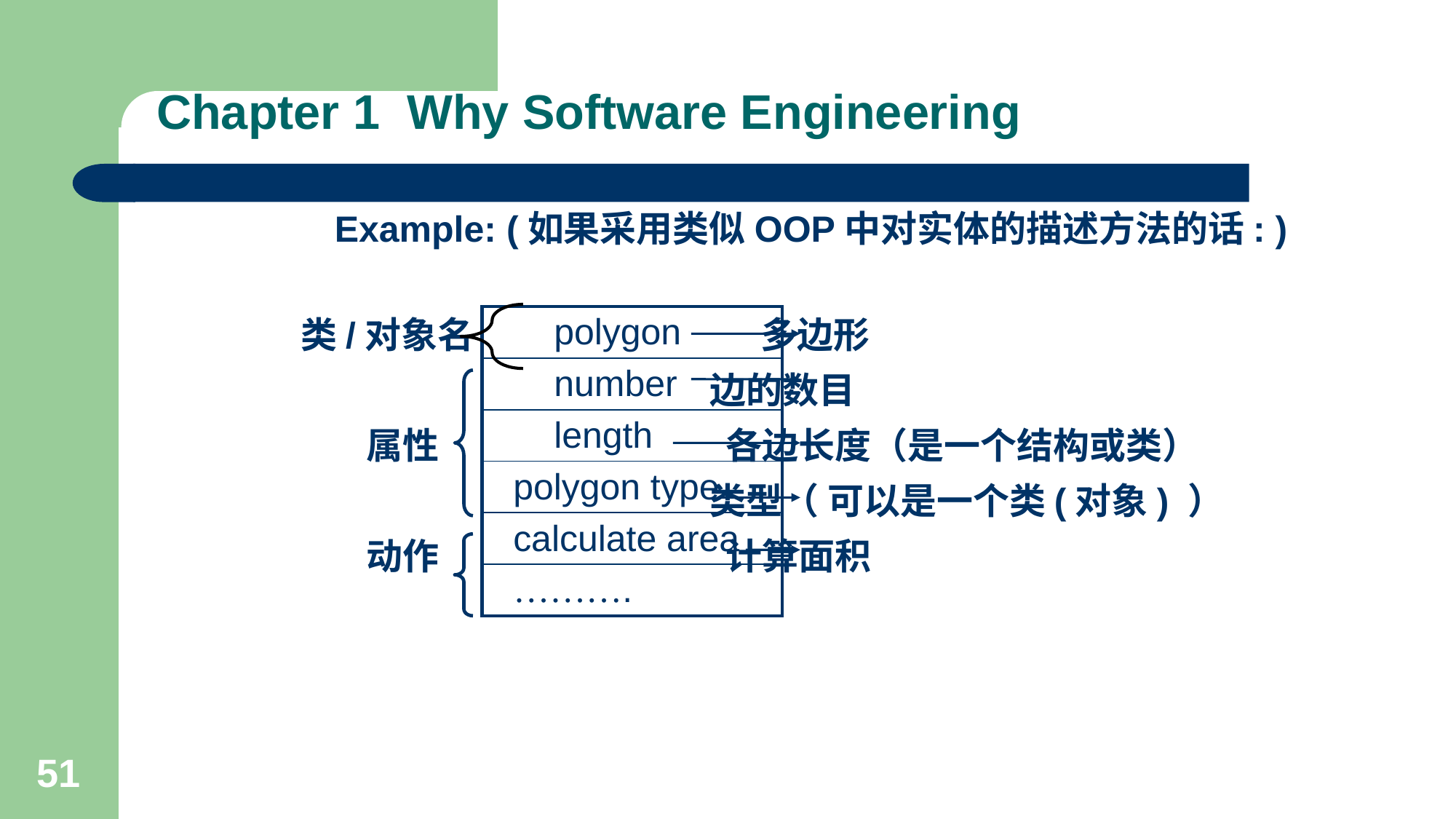

# Chapter 1  Why Software Engineering
     Example: (如果采用类似OOP中对实体的描述方法的话: )

 类/对象名                                   多边形
                                                   边的数目
         属性                                   各边长度（是一个结构或类）
                                                   类型（ 可以是一个类(对象) ）
         动作                                   计算面积

| polygon |
| --- |
| number |
| length |
| polygon type |
| calculate area |
| ………. |

51